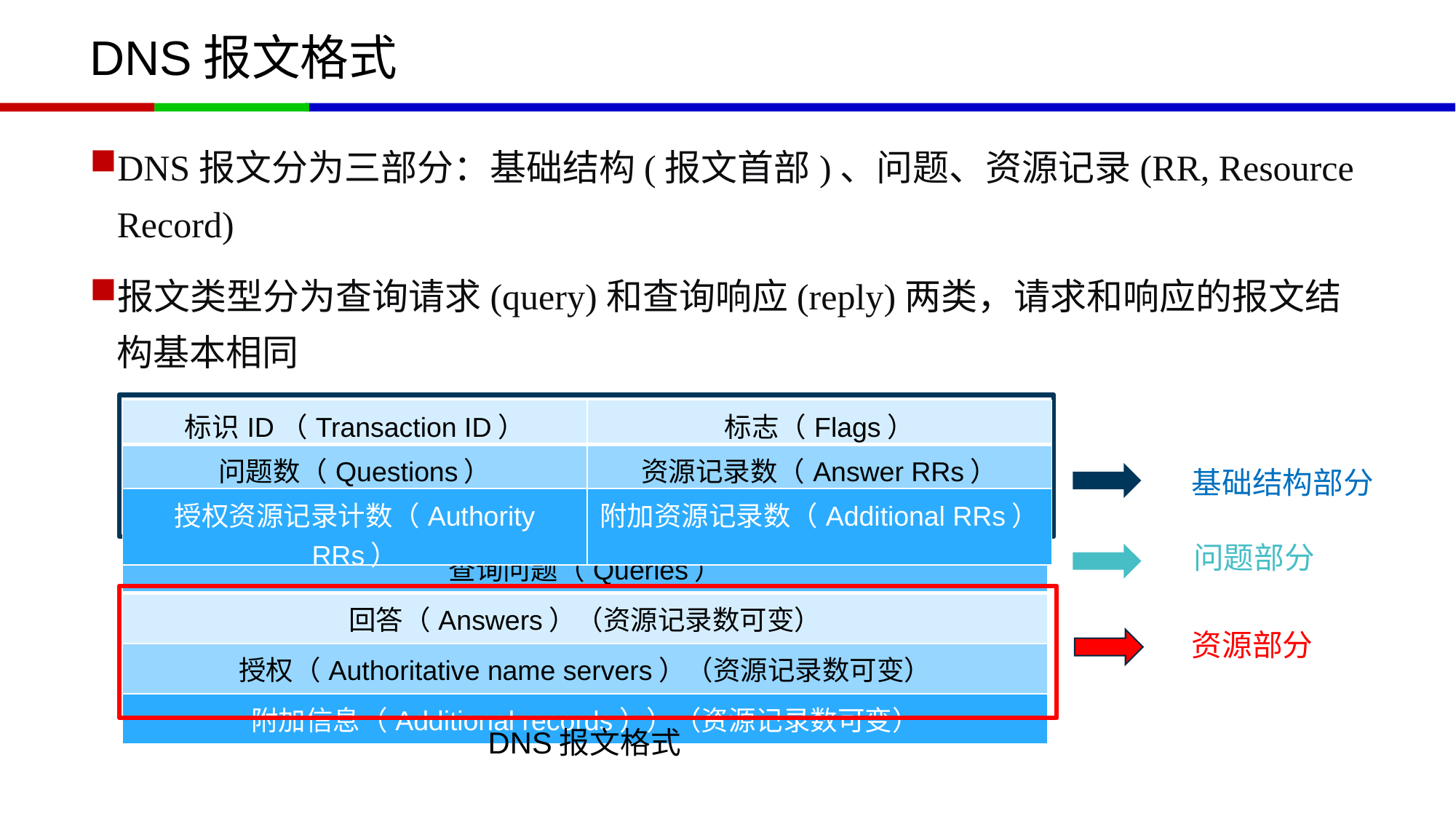

# DNS报文格式
DNS报文分为三部分：基础结构(报文首部)、问题、资源记录(RR, Resource Record)
报文类型分为查询请求(query)和查询响应(reply)两类，请求和响应的报文结构基本相同

| 标识ID（Transaction ID） | 标志（Flags） |
| --- | --- |
| 问题数（Questions） | 资源记录数（Answer RRs） |
| 授权资源记录计数（Authority RRs） | 附加资源记录数（Additional RRs） |
基础结构部分

问题部分
| 查询问题（Queries） |
| --- |
| 回答（Answers）（资源记录数可变） |
| 授权（Authoritative name servers）（资源记录数可变） |
| 附加信息（Additional records））（资源记录数可变） |

资源部分

DNS报文格式
44